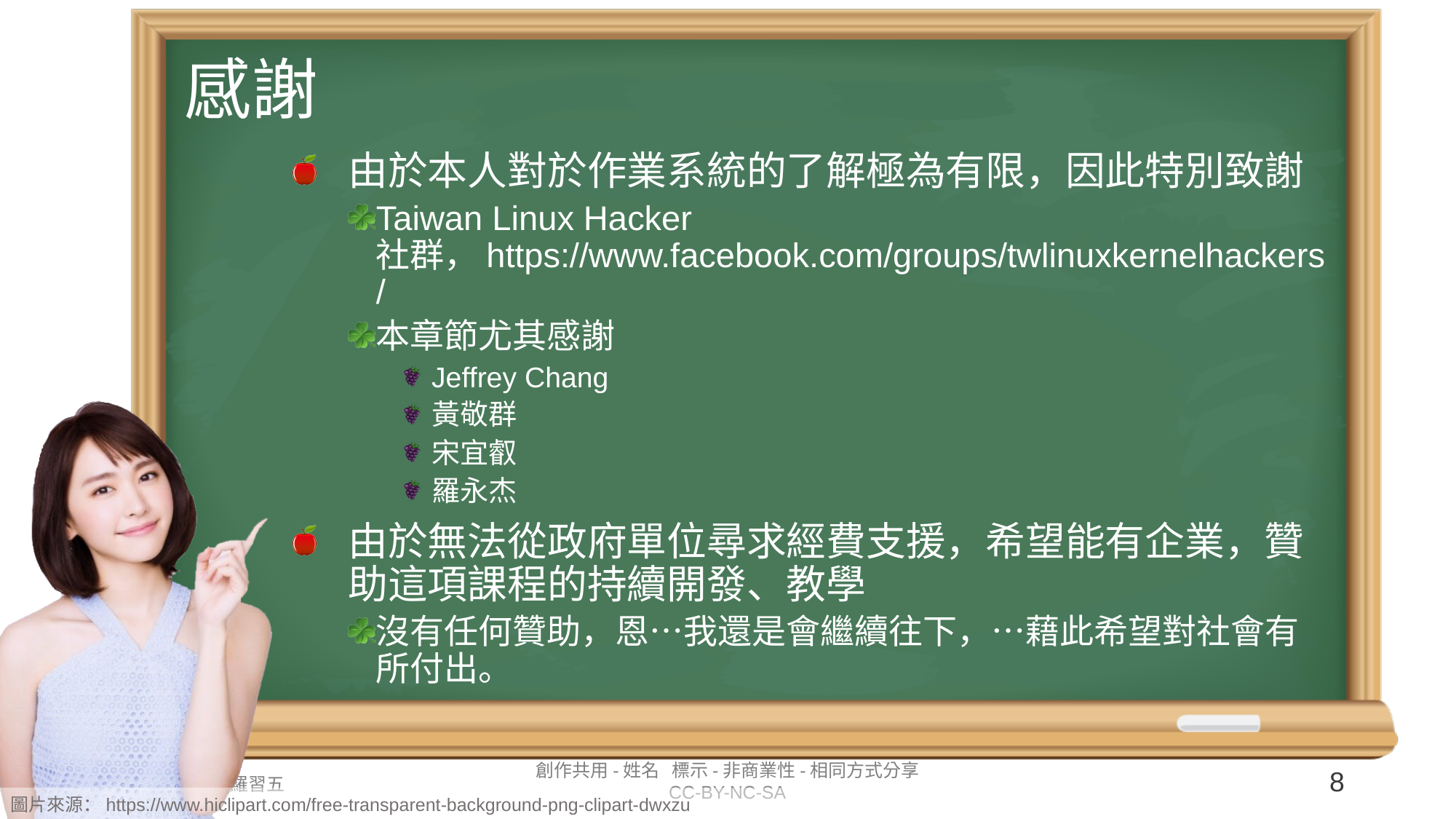

# 感謝
由於本人對於作業系統的了解極為有限，因此特別致謝
Taiwan Linux Hacker 社群，https://www.facebook.com/groups/twlinuxkernelhackers/
本章節尤其感謝
Jeffrey Chang
黃敬群
宋宜叡
羅永杰
由於無法從政府單位尋求經費支援，希望能有企業，贊助這項課程的持續開發、教學
沒有任何贊助，恩…我還是會繼續往下，…藉此希望對社會有所付出。